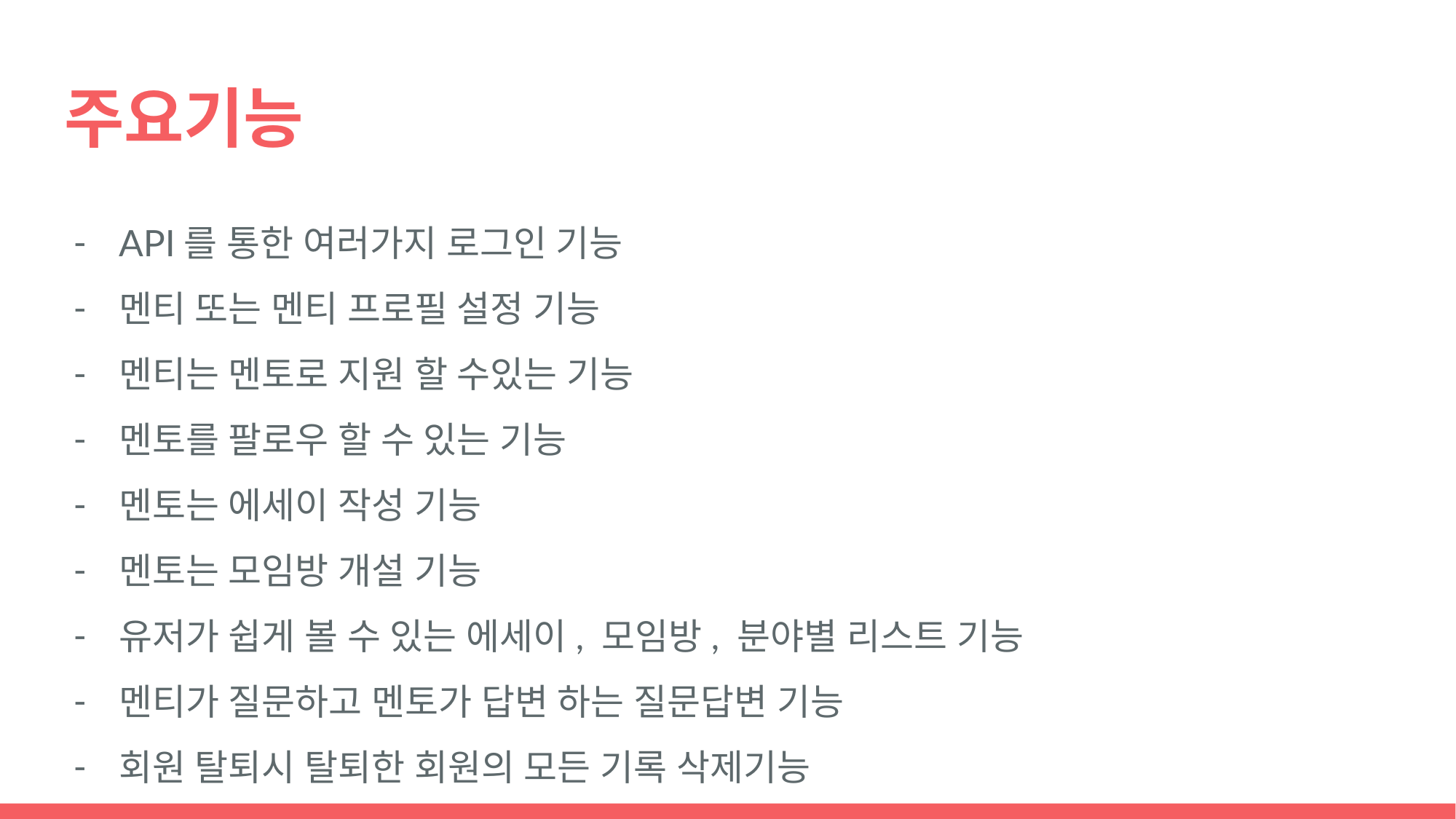

# 주요기능
API를 통한 여러가지 로그인 기능
멘티 또는 멘티 프로필 설정 기능
멘티는 멘토로 지원 할 수있는 기능
멘토를 팔로우 할 수 있는 기능
멘토는 에세이 작성 기능
멘토는 모임방 개설 기능
유저가 쉽게 볼 수 있는 에세이, 모임방, 분야별 리스트 기능
멘티가 질문하고 멘토가 답변 하는 질문답변 기능
회원 탈퇴시 탈퇴한 회원의 모든 기록 삭제기능